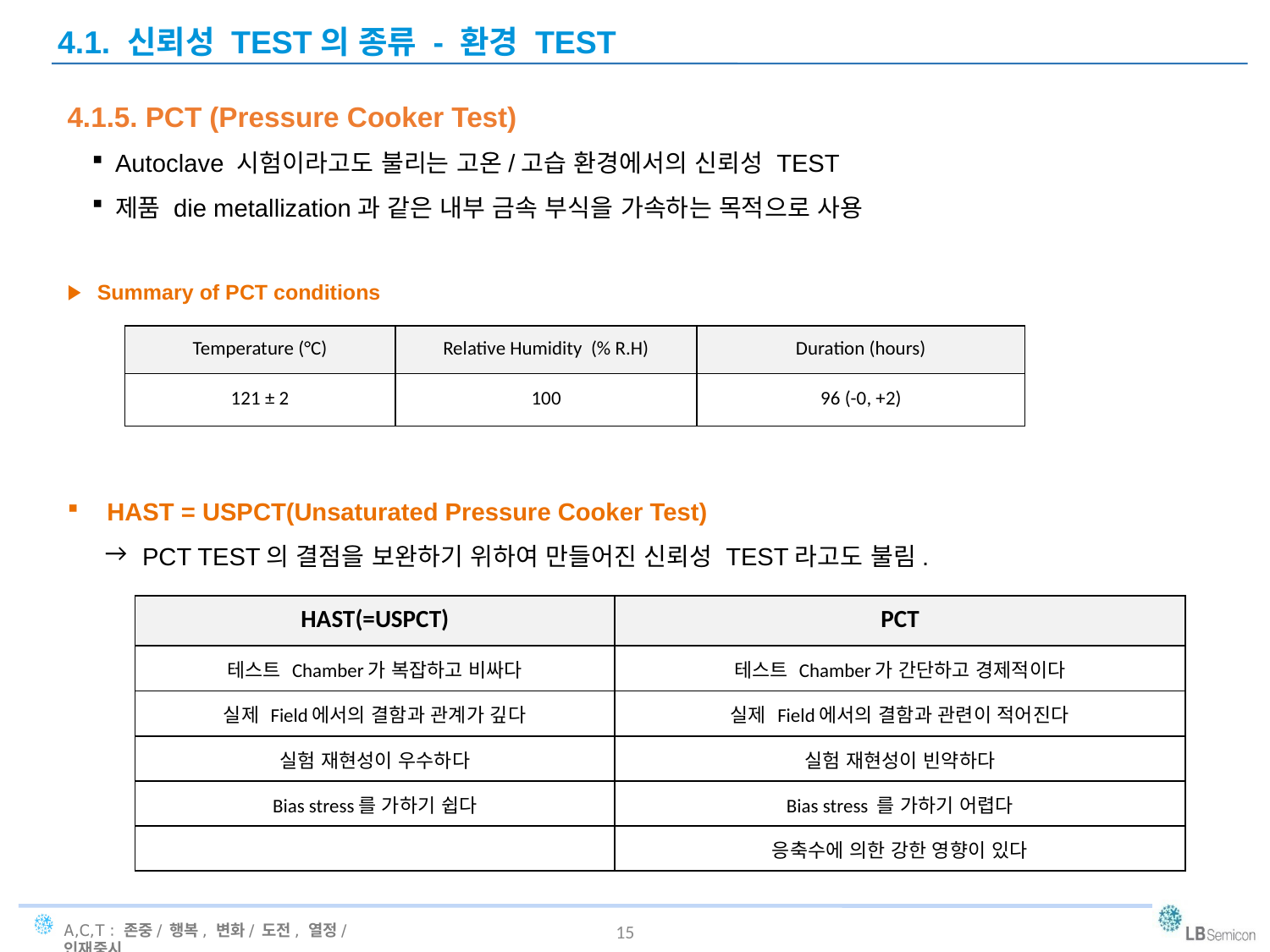

4.1. 신뢰성 TEST의 종류 - 환경 TEST
4.1.5. PCT (Pressure Cooker Test)
Autoclave 시험이라고도 불리는 고온/고습 환경에서의 신뢰성 TEST
제품 die metallization과 같은 내부 금속 부식을 가속하는 목적으로 사용

 Summary of PCT conditions

HAST = USPCT(Unsaturated Pressure Cooker Test)
PCT TEST의 결점을 보완하기 위하여 만들어진 신뢰성 TEST라고도 불림.

| Temperature (°C) | Relative Humidity (% R.H) | Duration (hours) |
| --- | --- | --- |
| 121 ± 2 | 100 | 96 (-0, +2) |
| HAST(=USPCT) | PCT |
| --- | --- |
| 테스트 Chamber가 복잡하고 비싸다 | 테스트 Chamber가 간단하고 경제적이다 |
| 실제 Field에서의 결함과 관계가 깊다 | 실제 Field에서의 결함과 관련이 적어진다 |
| 실험 재현성이 우수하다 | 실험 재현성이 빈약하다 |
| Bias stress를 가하기 쉽다 | Bias stress 를 가하기 어렵다 |
|  | 응축수에 의한 강한 영향이 있다 |
15